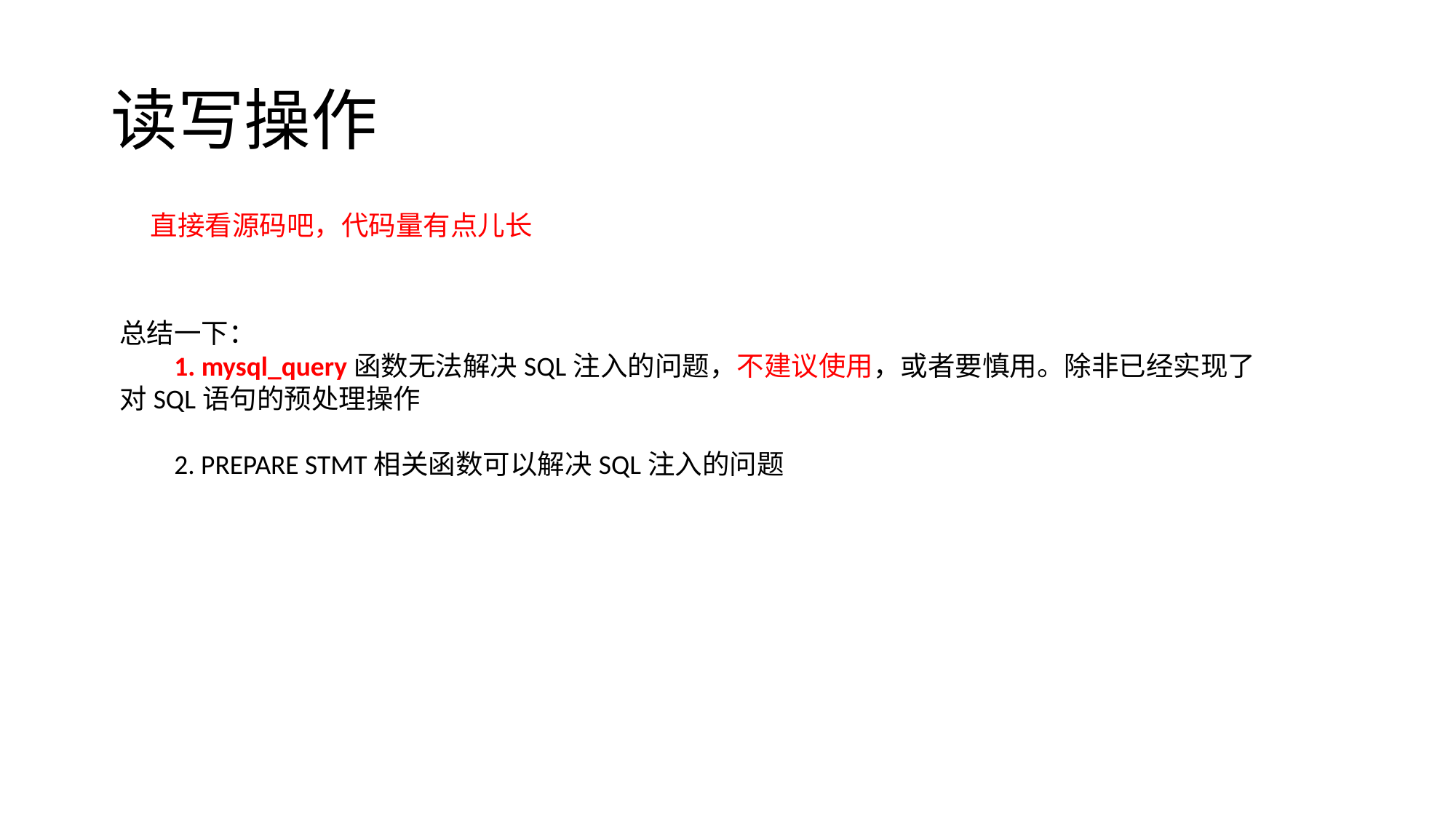

# 读写操作
直接看源码吧，代码量有点儿长
总结一下：
1. mysql_query函数无法解决SQL注入的问题，不建议使用，或者要慎用。除非已经实现了对SQL语句的预处理操作

2. PREPARE STMT相关函数可以解决SQL注入的问题